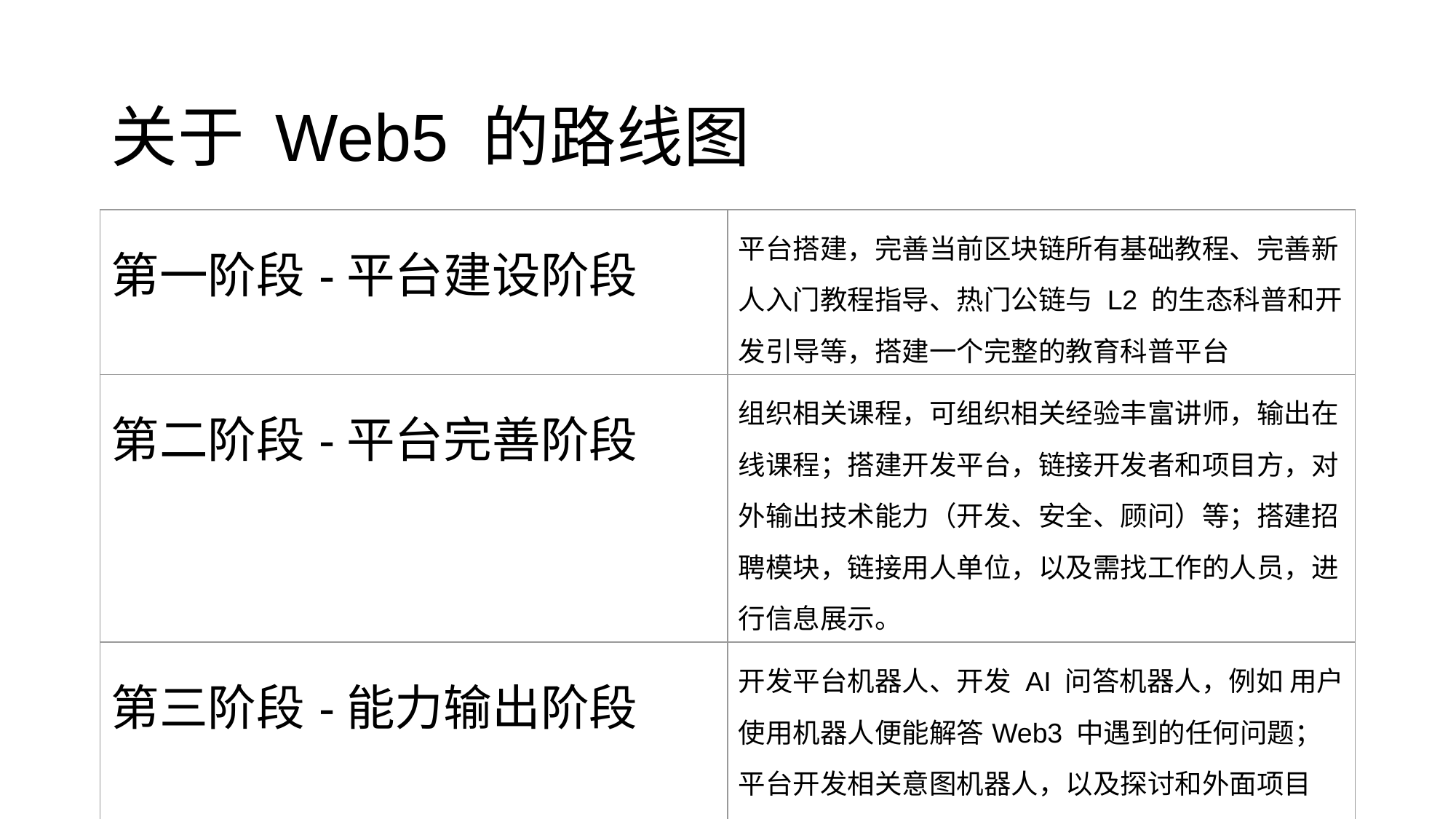

# 关于 Web5 的路线图
| 第一阶段-平台建设阶段 | 平台搭建，完善当前区块链所有基础教程、完善新人入门教程指导、热门公链与 L2 的生态科普和开发引导等，搭建一个完整的教育科普平台 |
| --- | --- |
| 第二阶段-平台完善阶段 | 组织相关课程，可组织相关经验丰富讲师，输出在线课程；搭建开发平台，链接开发者和项目方，对外输出技术能力（开发、安全、顾问）等；搭建招聘模块，链接用人单位，以及需找工作的人员，进行信息展示。 |
| 第三阶段-能力输出阶段 | 开发平台机器人、开发 AI 问答机器人，例如 用户使用机器人便能解答Web3 中遇到的任何问题；平台开发相关意图机器人，以及探讨和外面项目方、人员合作的可能性；孵化相关项目，培养开发者，更好的引导新人。 |